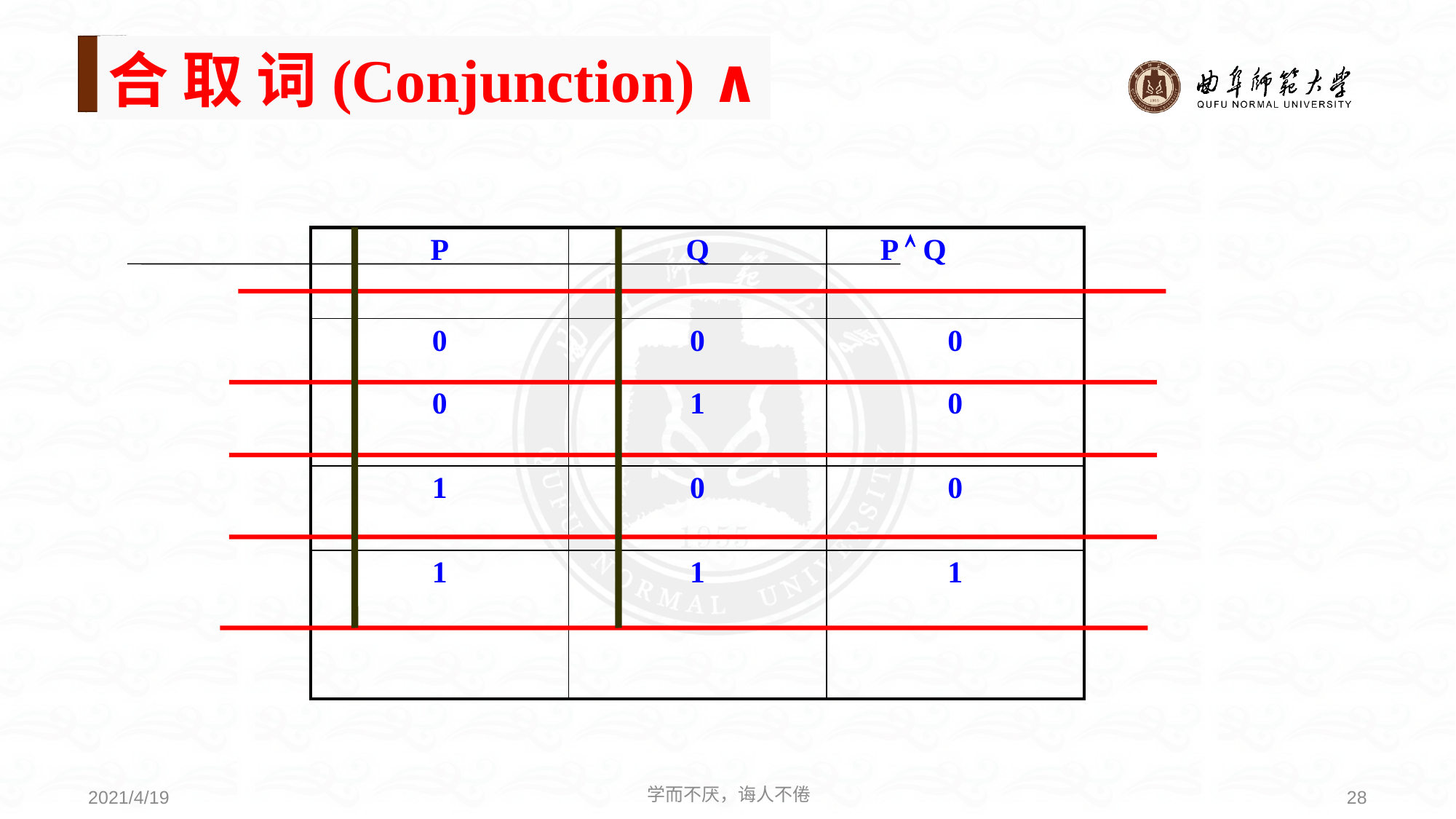

合 取 词(Conjunction) ∧
#
| P | Q | P ∧ Q |
| --- | --- | --- |
| 0 | 0 | 0 |
| 0 | 1 | 0 |
| 1 | 0 | 0 |
| 1 | 1 | 1 |

学而不厌，诲人不倦
28
2021/4/19